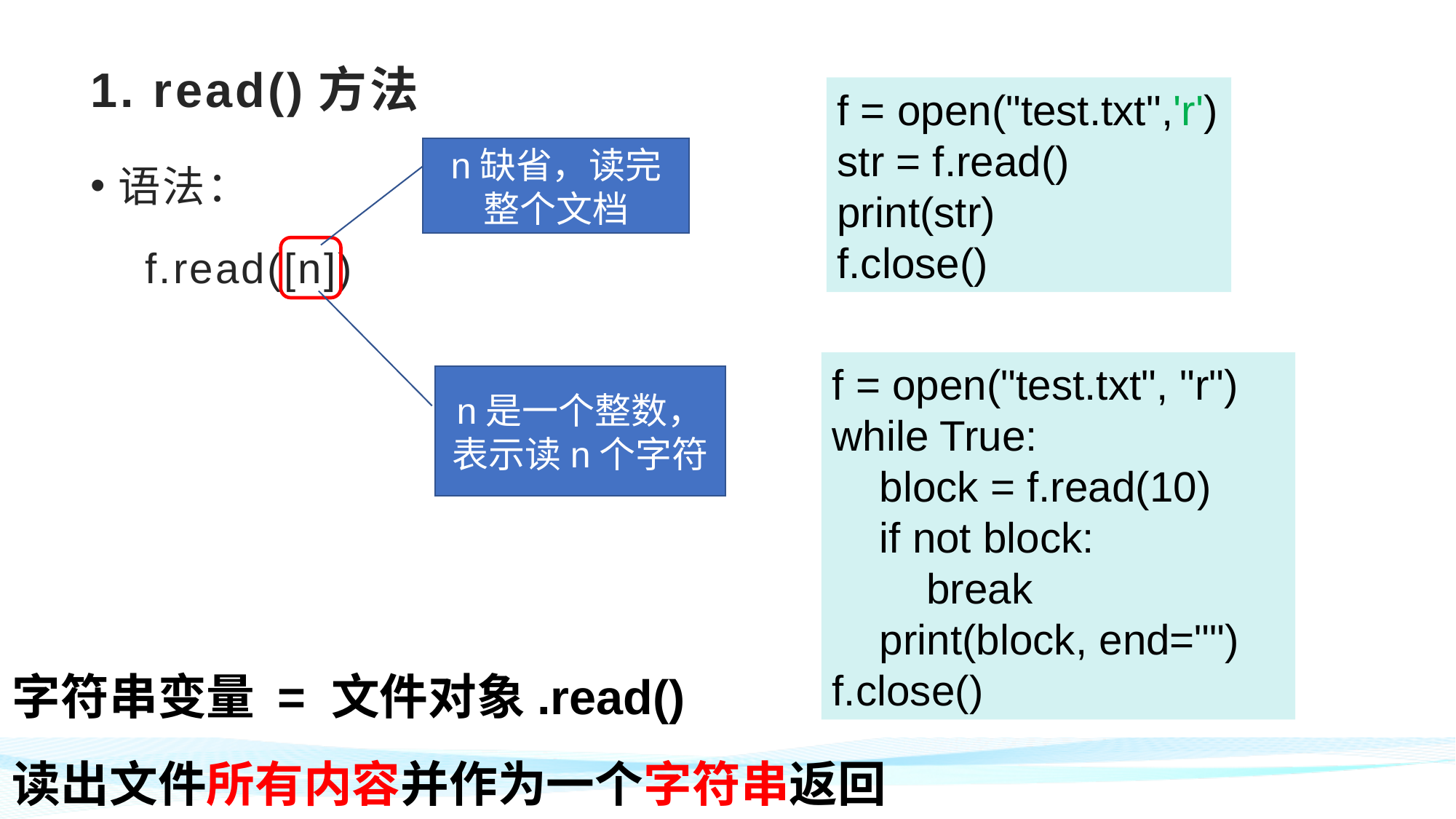

# 1. read()方法
f = open("test.txt",'r')
str = f.read()
print(str)
f.close()
语法：
f.read([n])

n缺省，读完整个文档

f = open("test.txt", "r")
while True:
    block = f.read(10)
    if not block:
        break
    print(block, end="")
f.close()
n是一个整数，表示读n个字符
字符串变量 = 文件对象.read()
读出文件所有内容并作为一个字符串返回